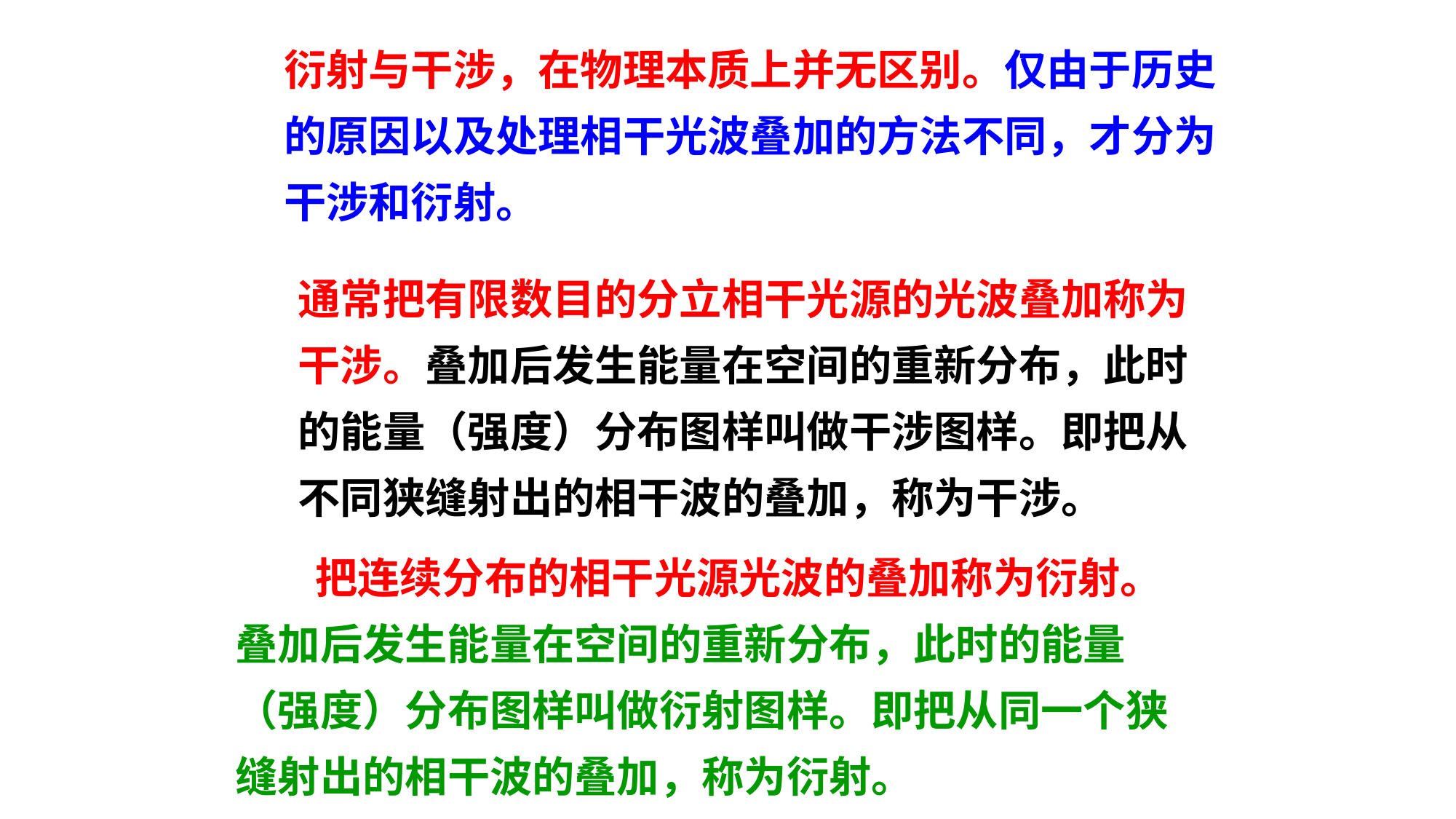

衍射与干涉，在物理本质上并无区别。仅由于历史的原因以及处理相干光波叠加的方法不同，才分为干涉和衍射。
通常把有限数目的分立相干光源的光波叠加称为干涉。叠加后发生能量在空间的重新分布，此时的能量（强度）分布图样叫做干涉图样。即把从不同狭缝射出的相干波的叠加，称为干涉。
把连续分布的相干光源光波的叠加称为衍射。叠加后发生能量在空间的重新分布，此时的能量（强度）分布图样叫做衍射图样。即把从同一个狭缝射出的相干波的叠加，称为衍射。